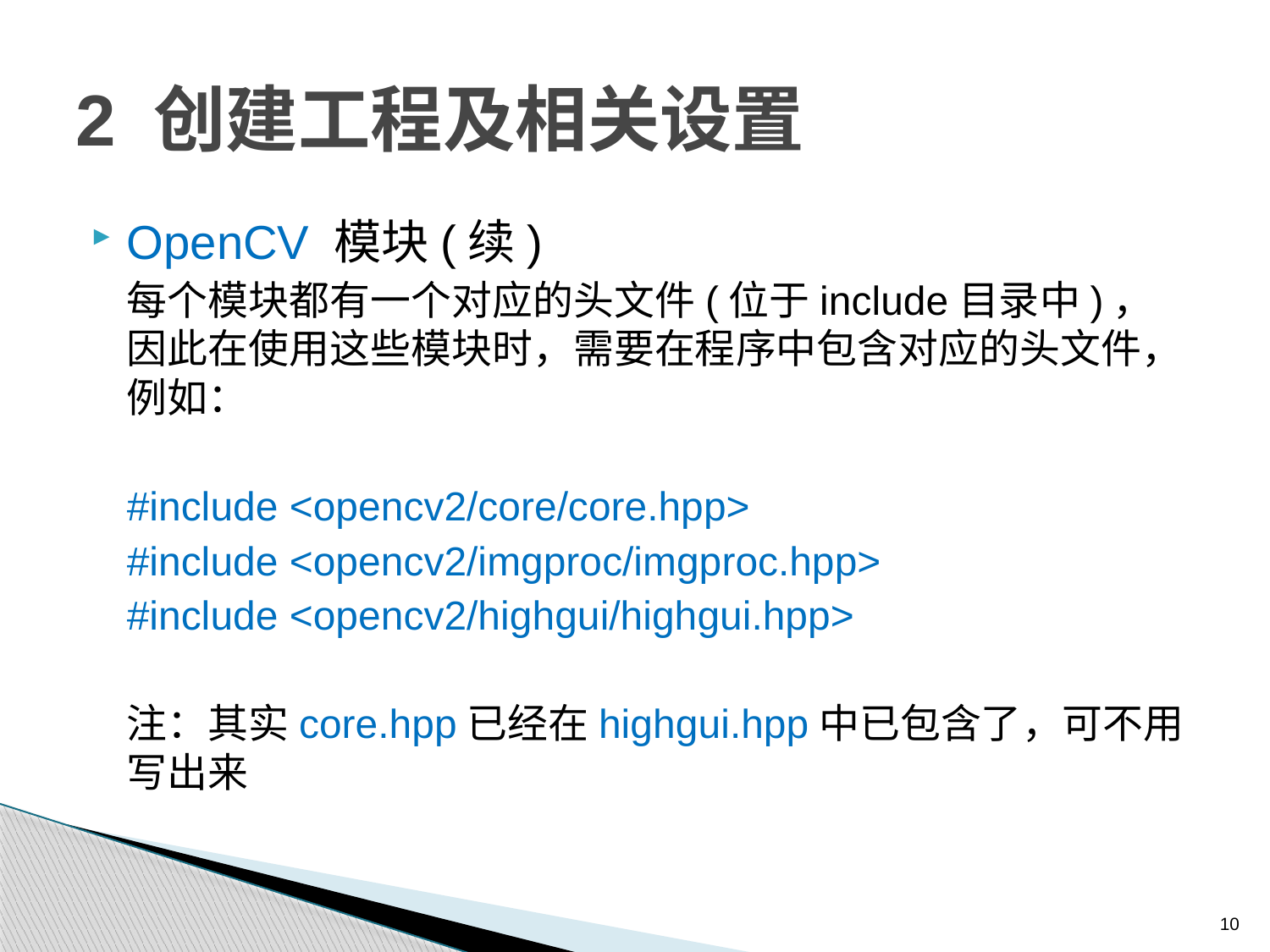

# 2 创建工程及相关设置
OpenCV 模块(续)
每个模块都有一个对应的头文件(位于include目录中)，因此在使用这些模块时，需要在程序中包含对应的头文件，例如：

#include <opencv2/core/core.hpp>
#include <opencv2/imgproc/imgproc.hpp>
#include <opencv2/highgui/highgui.hpp>

注：其实core.hpp已经在highgui.hpp中已包含了，可不用写出来
10